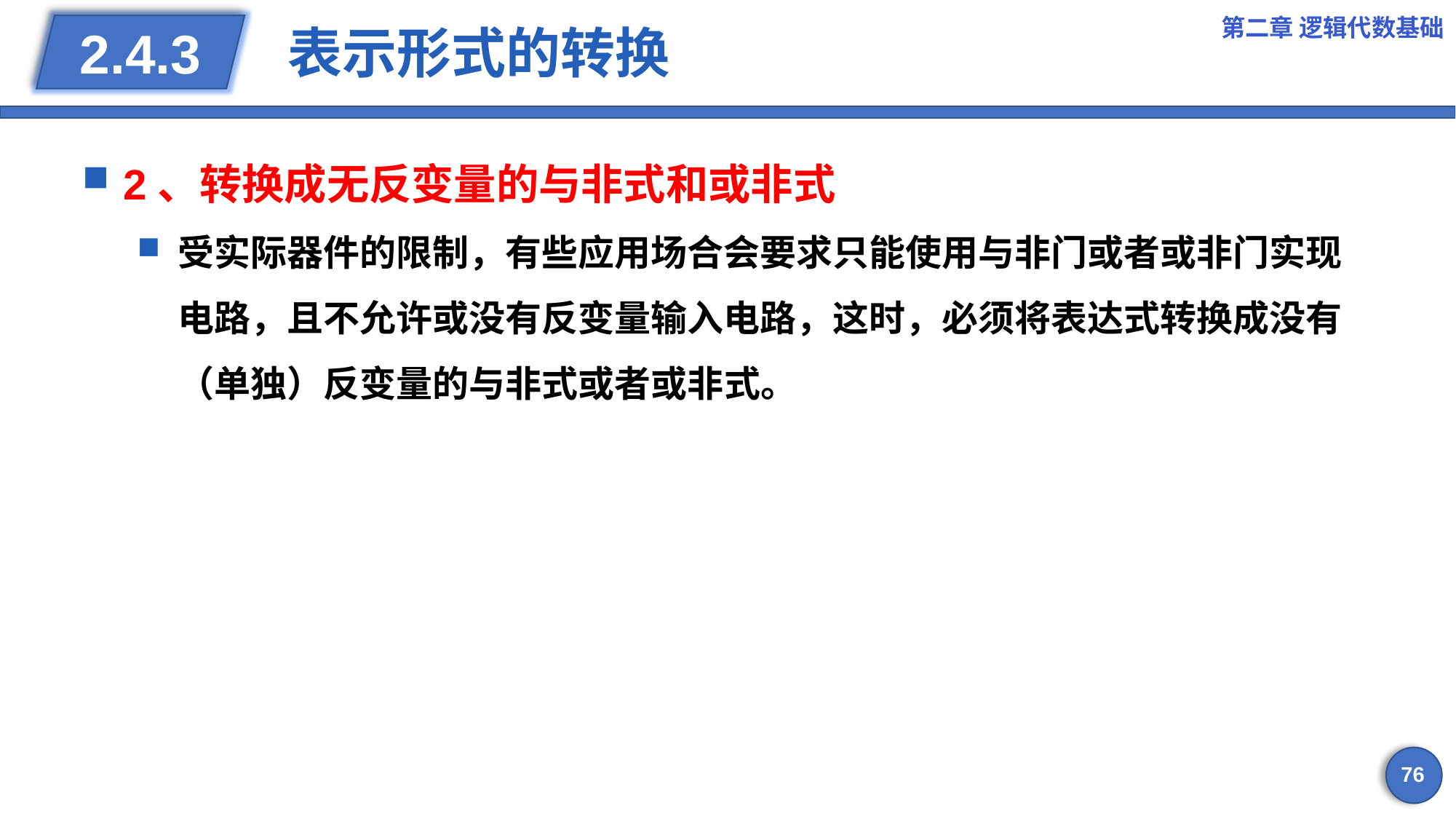

第二章 逻辑代数基础
# 表示形式的转换
2.4.3
2、转换成无反变量的与非式和或非式
受实际器件的限制，有些应用场合会要求只能使用与非门或者或非门实现电路，且不允许或没有反变量输入电路，这时，必须将表达式转换成没有（单独）反变量的与非式或者或非式。
76